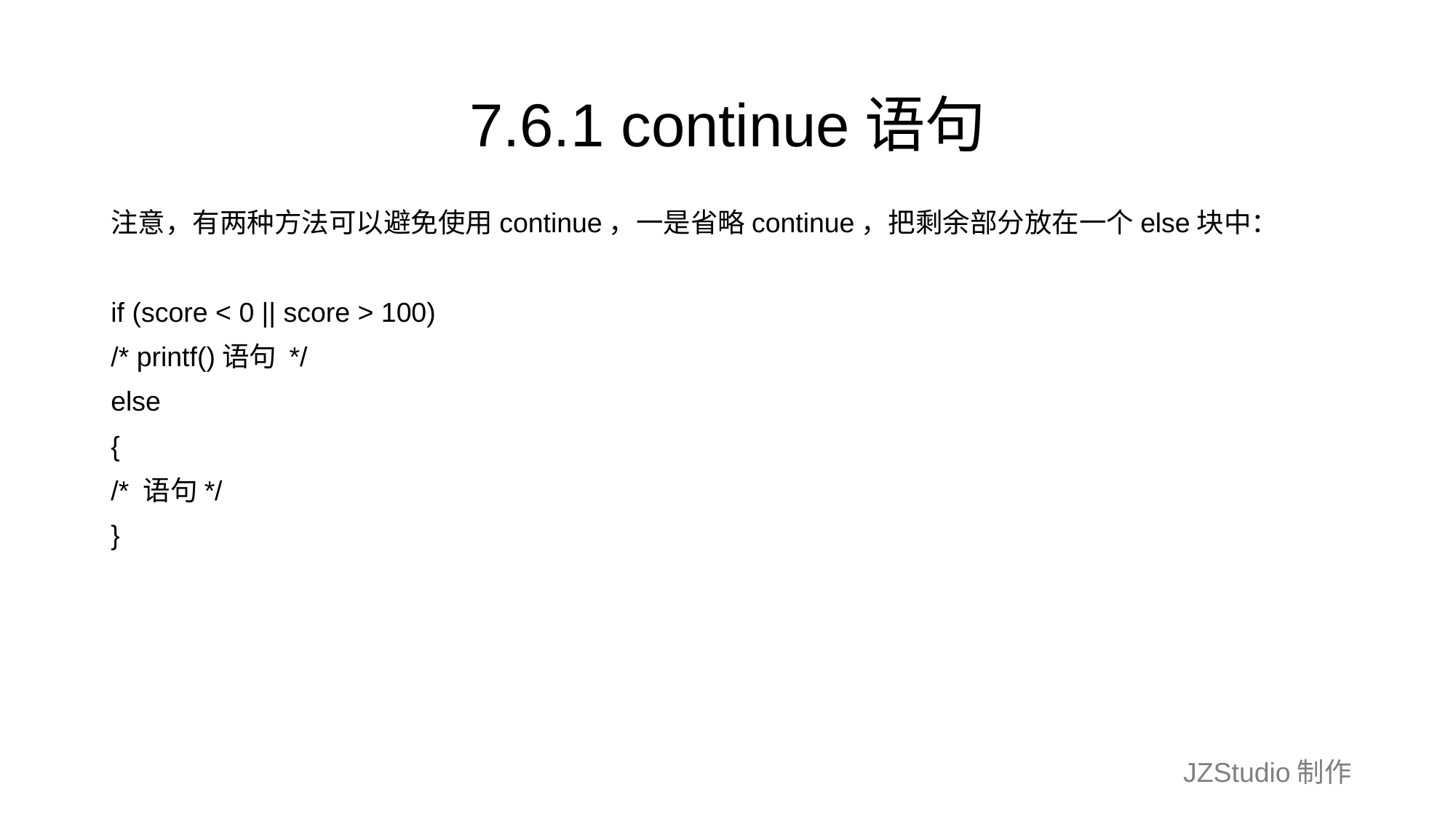

# 7.6.1 continue语句
注意，有两种方法可以避免使用continue，一是省略continue，把剩余部分放在一个else块中：

if (score < 0 || score > 100)
/* printf()语句 */
else
{
/* 语句*/
}